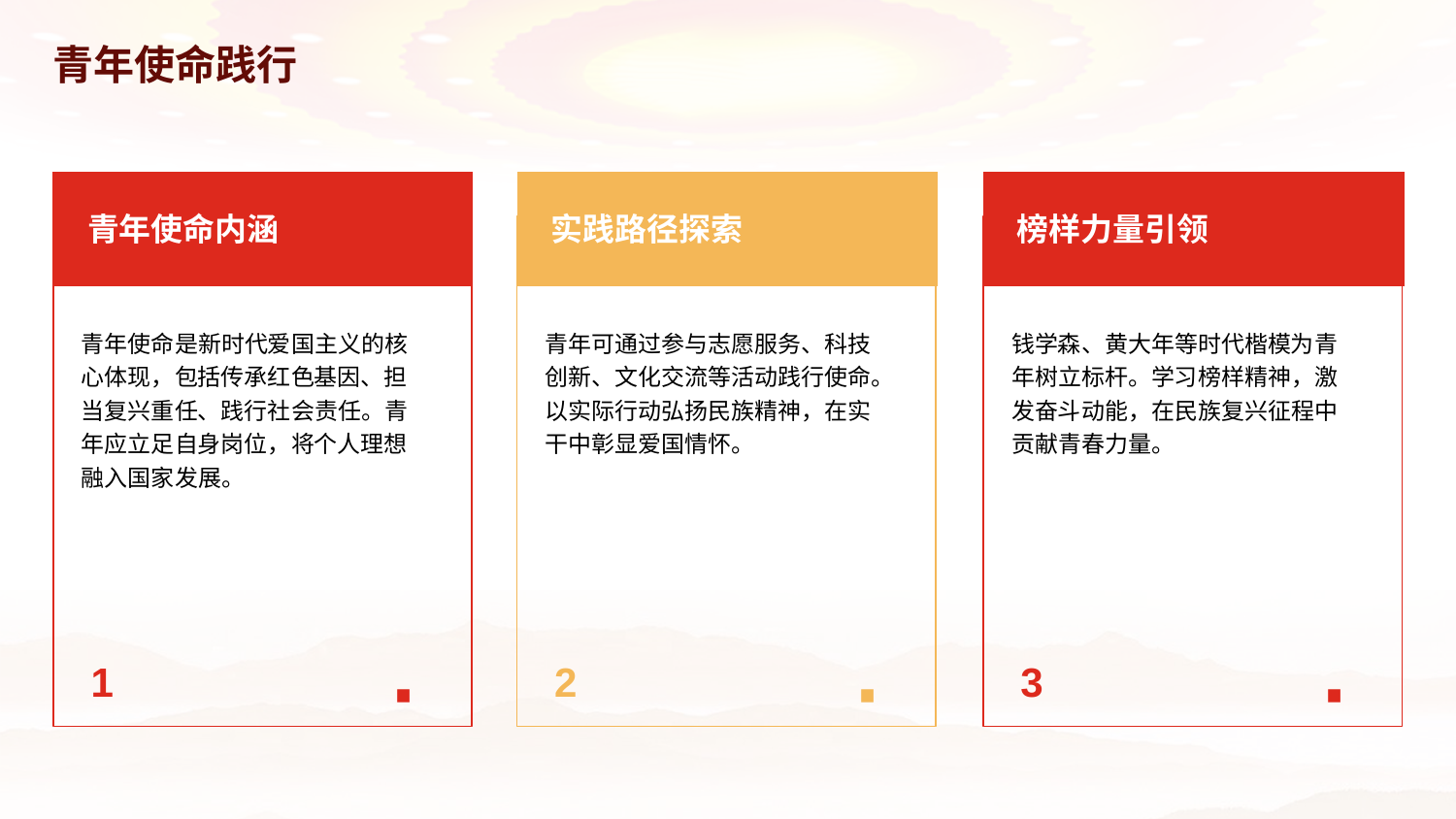

青年使命践行

青年使命内涵
实践路径探索
榜样力量引领

青年使命是新时代爱国主义的核心体现，包括传承红色基因、担当复兴重任、践行社会责任。青年应立足自身岗位，将个人理想融入国家发展。
青年可通过参与志愿服务、科技创新、文化交流等活动践行使命。以实际行动弘扬民族精神，在实干中彰显爱国情怀。
钱学森、黄大年等时代楷模为青年树立标杆。学习榜样精神，激发奋斗动能，在民族复兴征程中贡献青春力量。
·
·
·
1
2
3